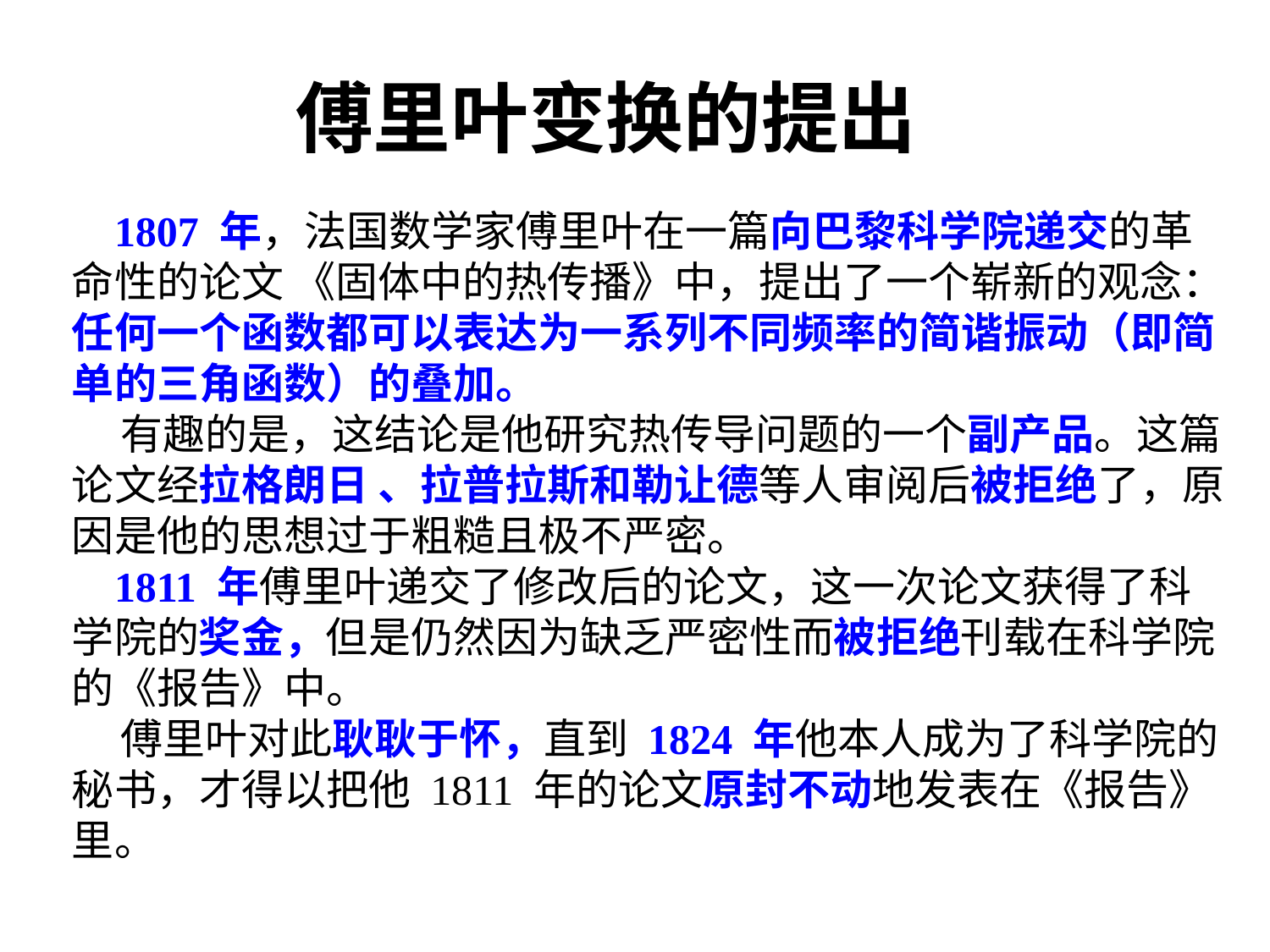

傅里叶变换的提出
    1807 年，法国数学家傅里叶在一篇向巴黎科学院递交的革命性的论文 《固体中的热传播》中，提出了一个崭新的观念：任何一个函数都可以表达为一系列不同频率的简谐振动（即简单的三角函数）的叠加。
    有趣的是，这结论是他研究热传导问题的一个副产品。这篇论文经拉格朗日 、拉普拉斯和勒让德等人审阅后被拒绝了，原因是他的思想过于粗糙且极不严密。
    1811 年傅里叶递交了修改后的论文，这一次论文获得了科学院的奖金，但是仍然因为缺乏严密性而被拒绝刊载在科学院的《报告》中。
    傅里叶对此耿耿于怀，直到 1824 年他本人成为了科学院的秘书，才得以把他 1811 年的论文原封不动地发表在《报告》里。